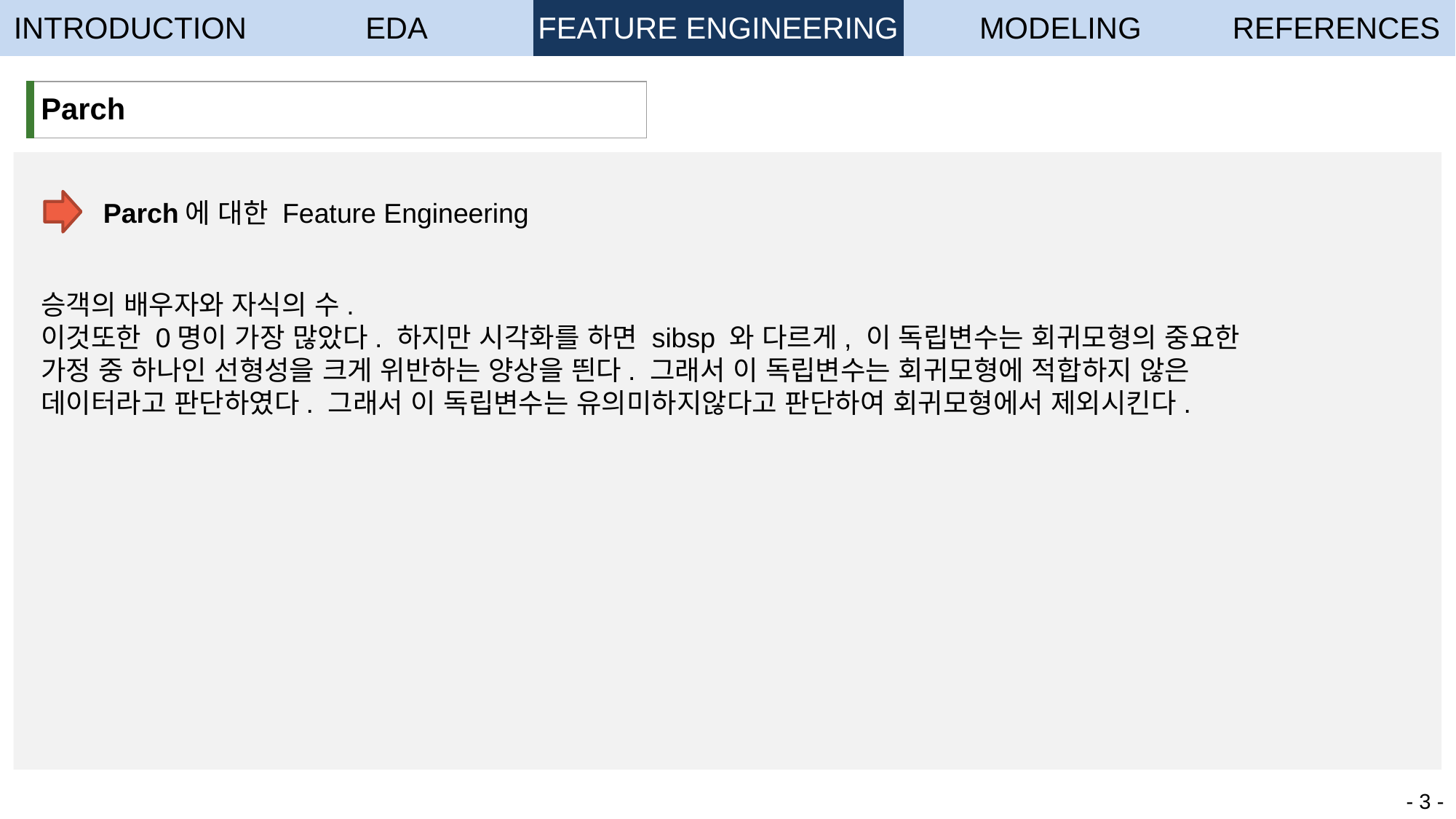

| INTRODUCTION | EDA | FEATURE ENGINEERING | MODELING | REFERENCES |
| --- | --- | --- | --- | --- |
| Parch |
| --- |

Parch에 대한 Feature Engineering

승객의 배우자와 자식의 수.
이것또한 0명이 가장 많았다. 하지만 시각화를 하면 sibsp 와 다르게, 이 독립변수는 회귀모형의 중요한 가정 중 하나인 선형성을 크게 위반하는 양상을 띈다. 그래서 이 독립변수는 회귀모형에 적합하지 않은 데이터라고 판단하였다. 그래서 이 독립변수는 유의미하지않다고 판단하여 회귀모형에서 제외시킨다.
- 3 -